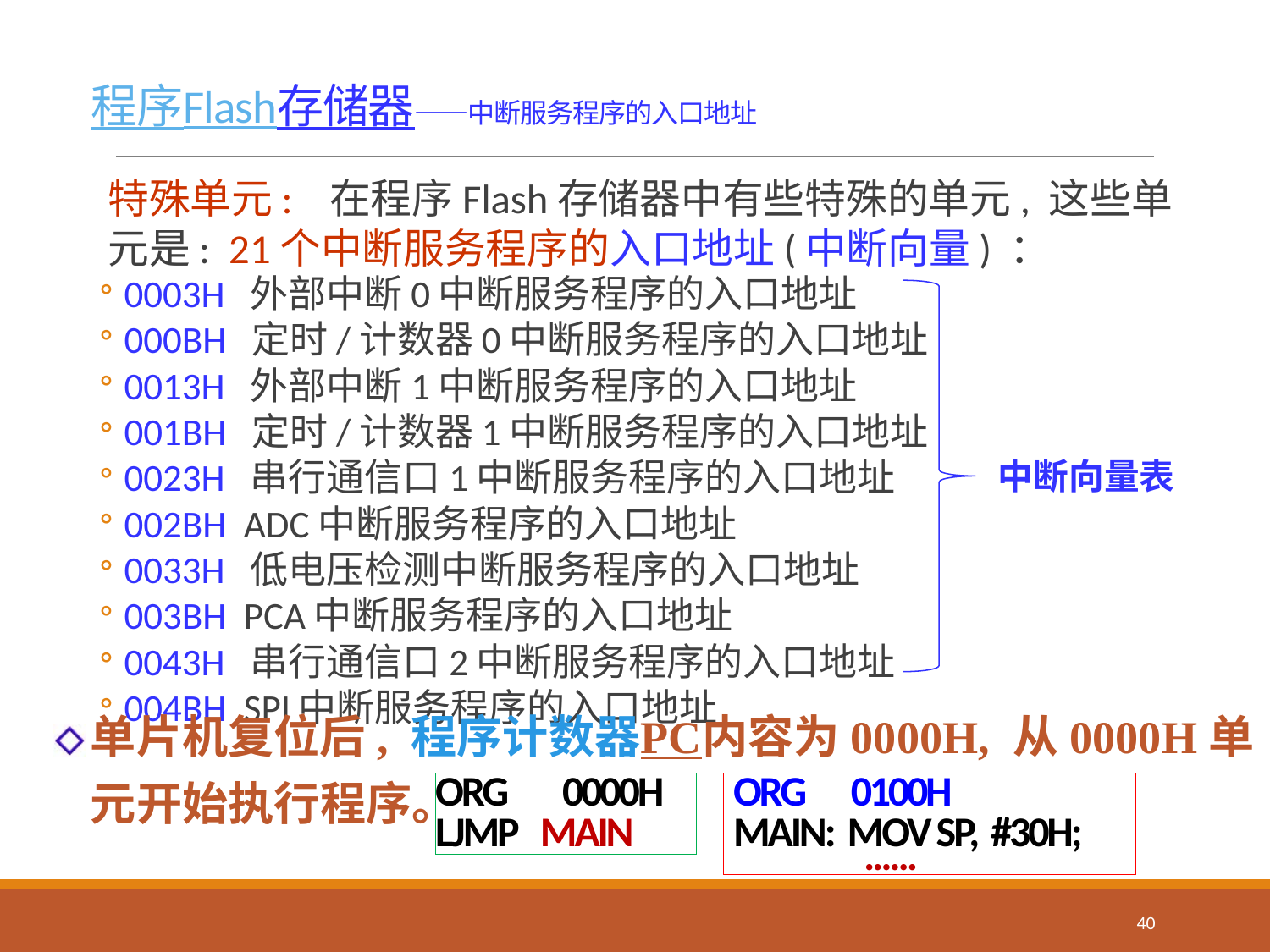

# 程序Flash存储器——中断服务程序的入口地址
特殊单元:   在程序Flash存储器中有些特殊的单元, 这些单元是:  21个中断服务程序的入口地址(中断向量) ：
0003H  外部中断0中断服务程序的入口地址
000BH  定时/计数器0中断服务程序的入口地址
0013H  外部中断1中断服务程序的入口地址
001BH  定时/计数器1中断服务程序的入口地址
0023H  串行通信口1中断服务程序的入口地址
002BH  ADC中断服务程序的入口地址
0033H  低电压检测中断服务程序的入口地址
003BH  PCA中断服务程序的入口地址
0043H  串行通信口2中断服务程序的入口地址
004BH  SPI中断服务程序的入口地址

中断向量表
单片机复位后, 程序计数器PC内容为0000H, 从0000H单元开始执行程序。
ORG	0000H
LJMP   MAIN
 ORG	0100H
 MAIN:  MOV SP,  #30H;
                    ......
40